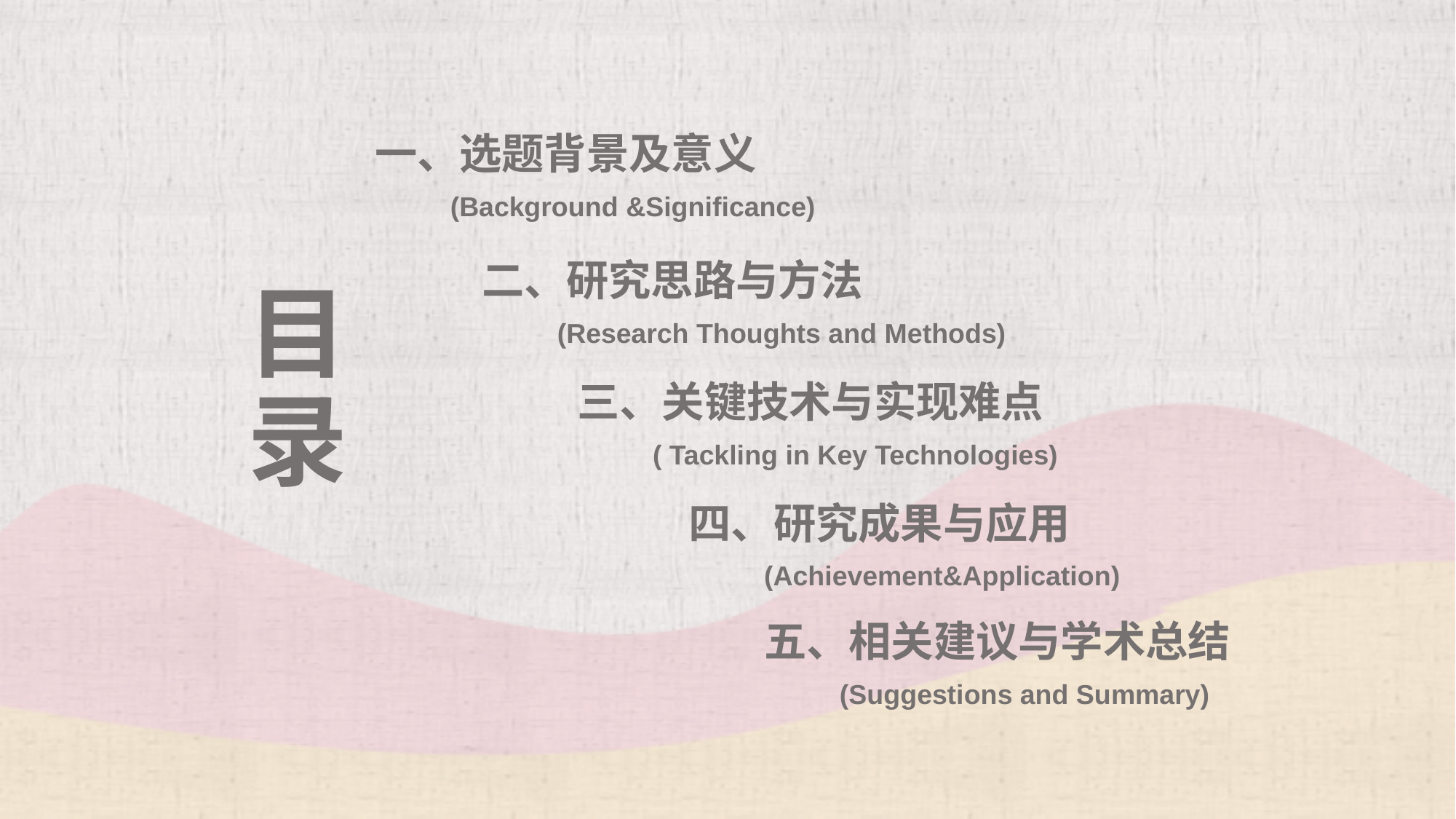

一、选题背景及意义
(Background &Significance)
二、研究思路与方法
目录
(Research Thoughts and Methods)
三、关键技术与实现难点
( Tackling in Key Technologies)
四、研究成果与应用
(Achievement&Application)
五、相关建议与学术总结
(Suggestions and Summary)